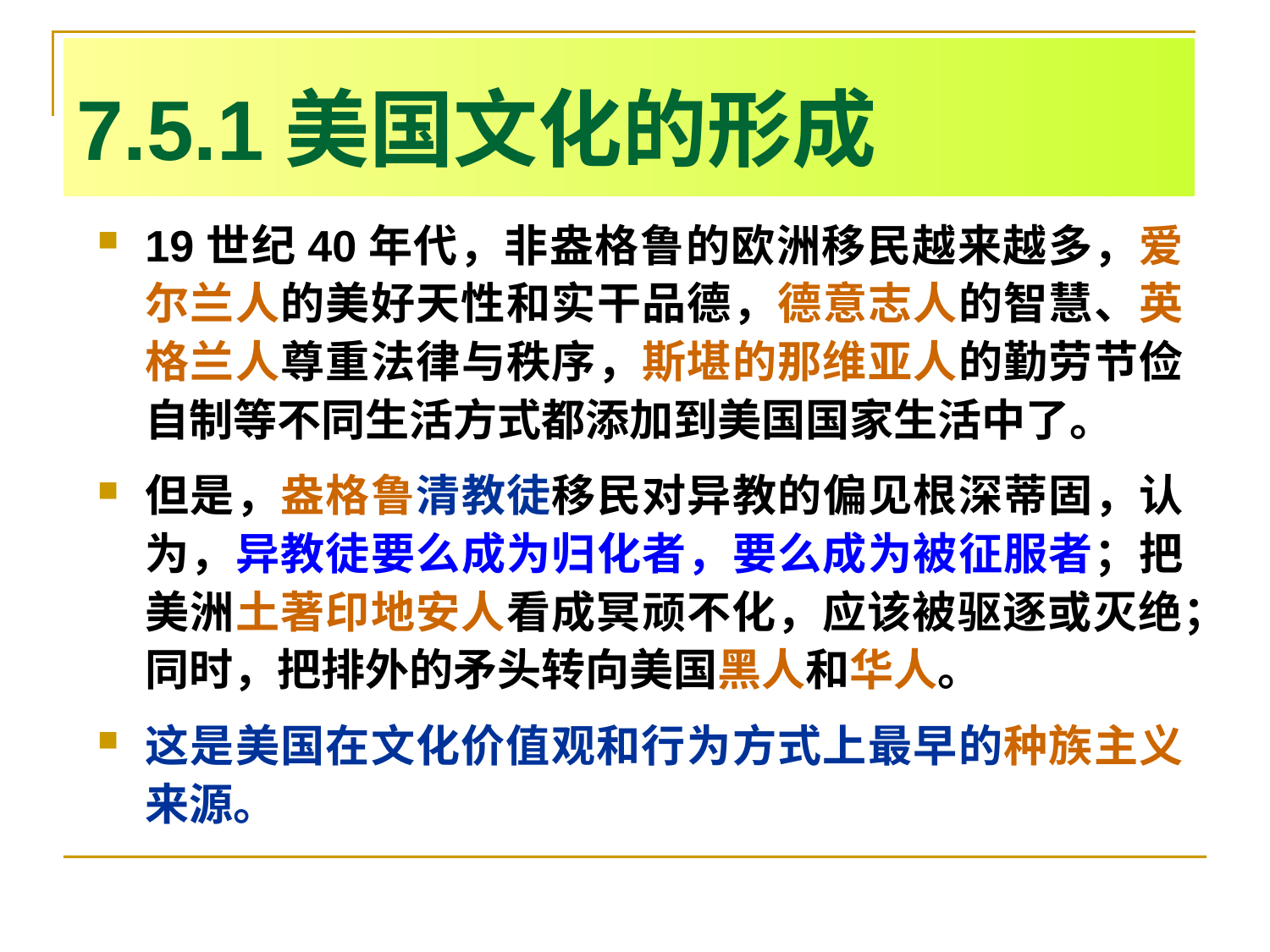

# 7.5.1美国文化的形成
19世纪40年代，非盎格鲁的欧洲移民越来越多，爱尔兰人的美好天性和实干品德，德意志人的智慧、英格兰人尊重法律与秩序，斯堪的那维亚人的勤劳节俭自制等不同生活方式都添加到美国国家生活中了。
但是，盎格鲁清教徒移民对异教的偏见根深蒂固，认为，异教徒要么成为归化者，要么成为被征服者；把美洲土著印地安人看成冥顽不化，应该被驱逐或灭绝；同时，把排外的矛头转向美国黑人和华人。
这是美国在文化价值观和行为方式上最早的种族主义来源。
46